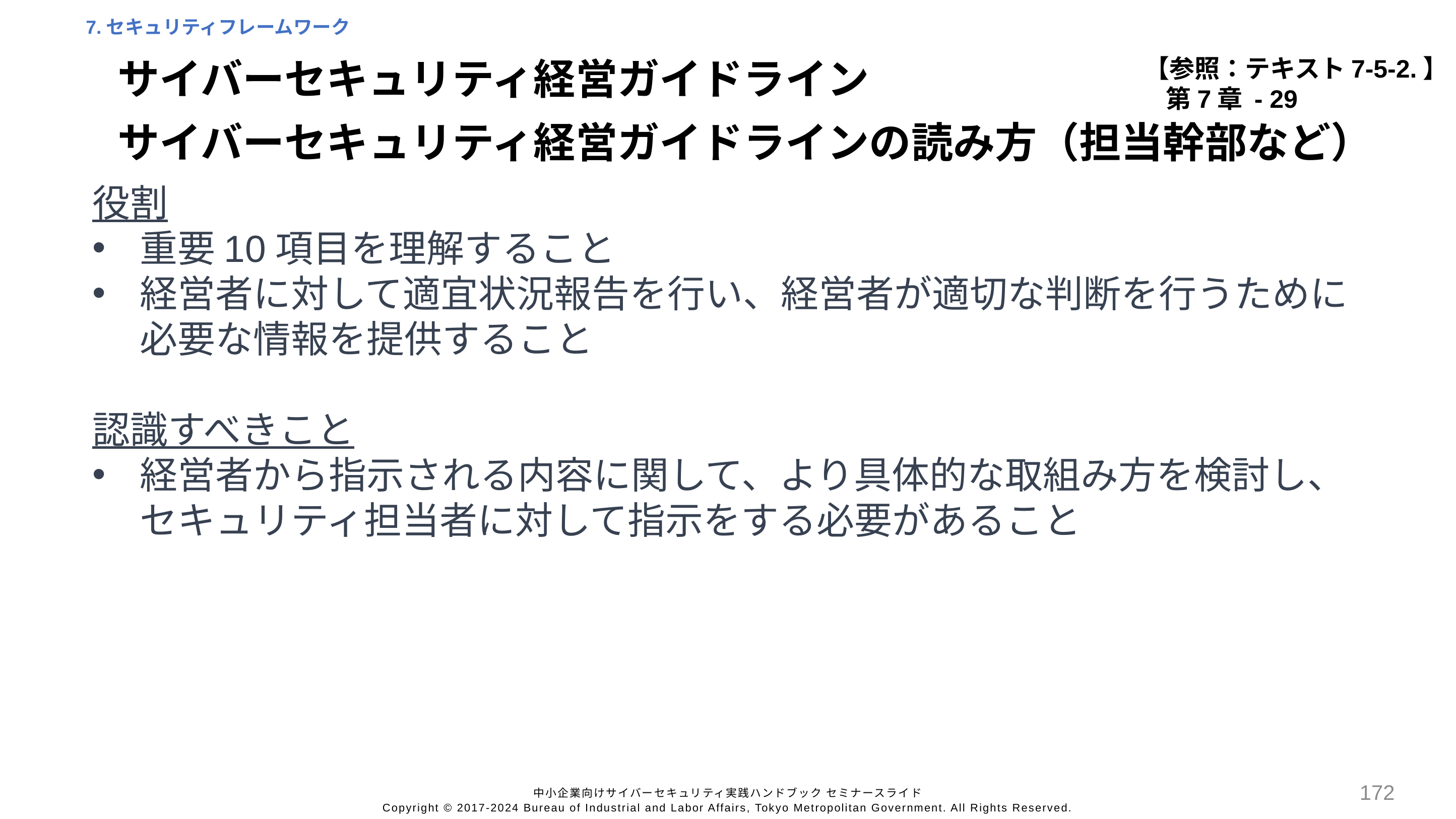

7.セキュリティフレームワーク
【参照：テキスト7-5-2.】
第7章 - 29
サイバーセキュリティ経営ガイドライン
サイバーセキュリティ経営ガイドラインの読み方（担当幹部など）
役割
重要10項目を理解すること
経営者に対して適宜状況報告を行い、経営者が適切な判断を行うために必要な情報を提供すること

認識すべきこと
経営者から指示される内容に関して、より具体的な取組み方を検討し、セキュリティ担当者に対して指示をする必要があること
172